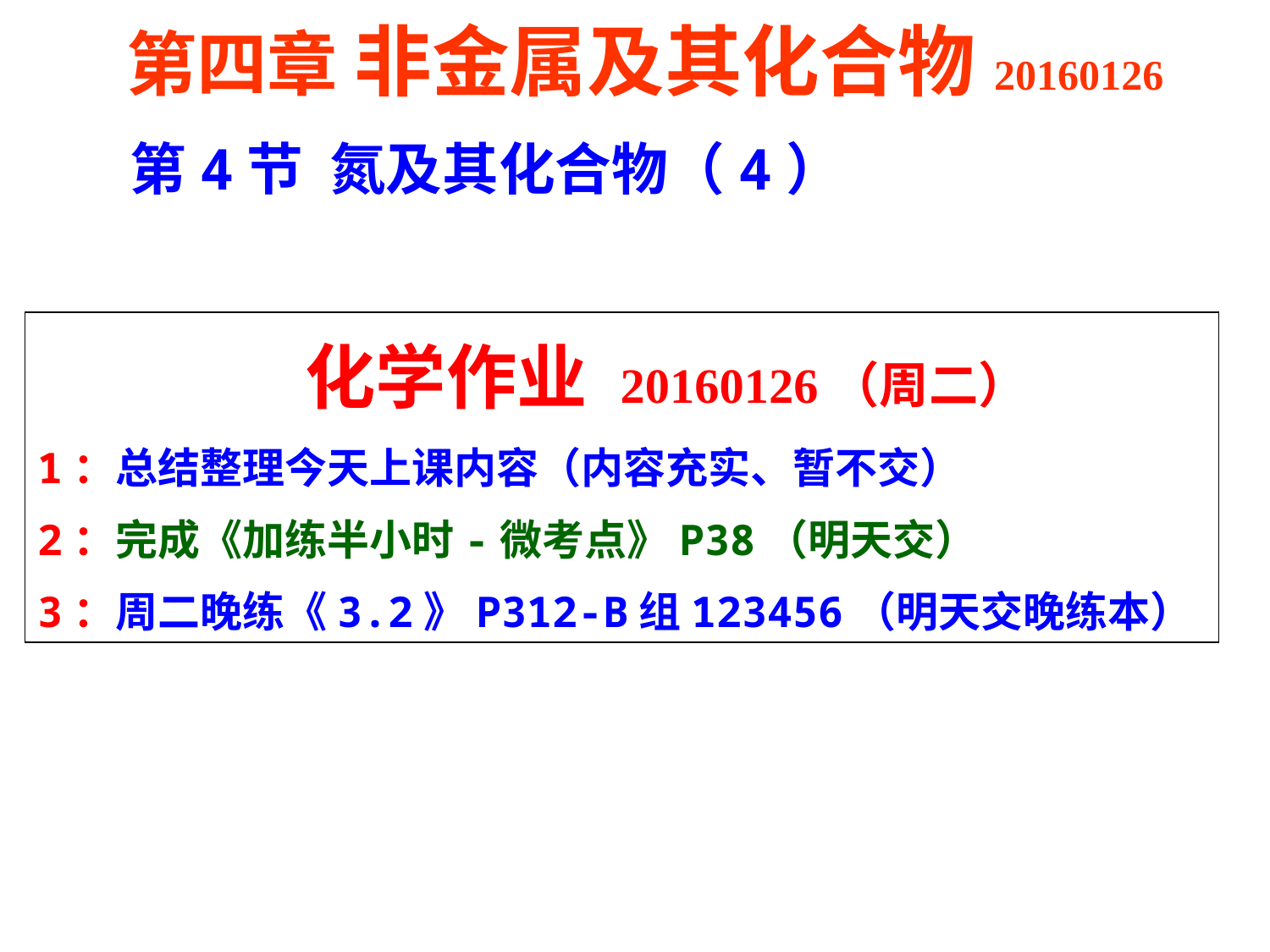

第四章 非金属及其化合物20160126
   第4节  氮及其化合物（4）
             化学作业 20160126（周二）
1：总结整理今天上课内容（内容充实、暂不交）
2：完成《加练半小时-微考点》P38（明天交）
3：周二晚练《3.2》P312-B组123456（明天交晚练本）